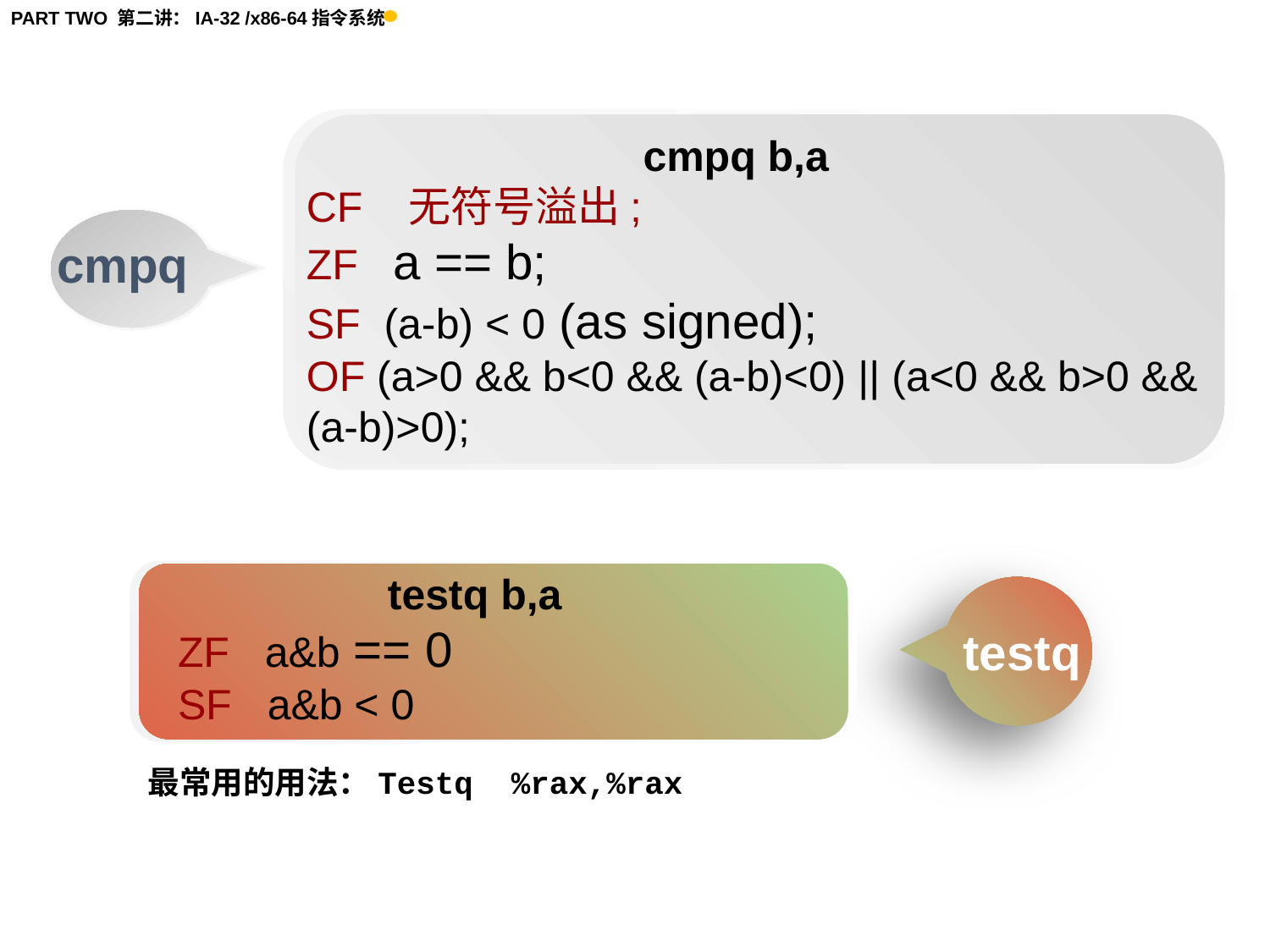

PART TWO 第二讲：IA-32 /x86-64指令系统

			cmpq b,a
CF   无符号溢出;
ZF   a == b;
SF  (a-b) < 0 (as signed);
OF (a>0 && b<0 && (a-b)<0) || (a<0 && b>0 && (a-b)>0);

cmpq
     		testq b,a
ZF   a&b == 0
SF   a&b < 0

testq
最常用的用法：Testq  %rax,%rax